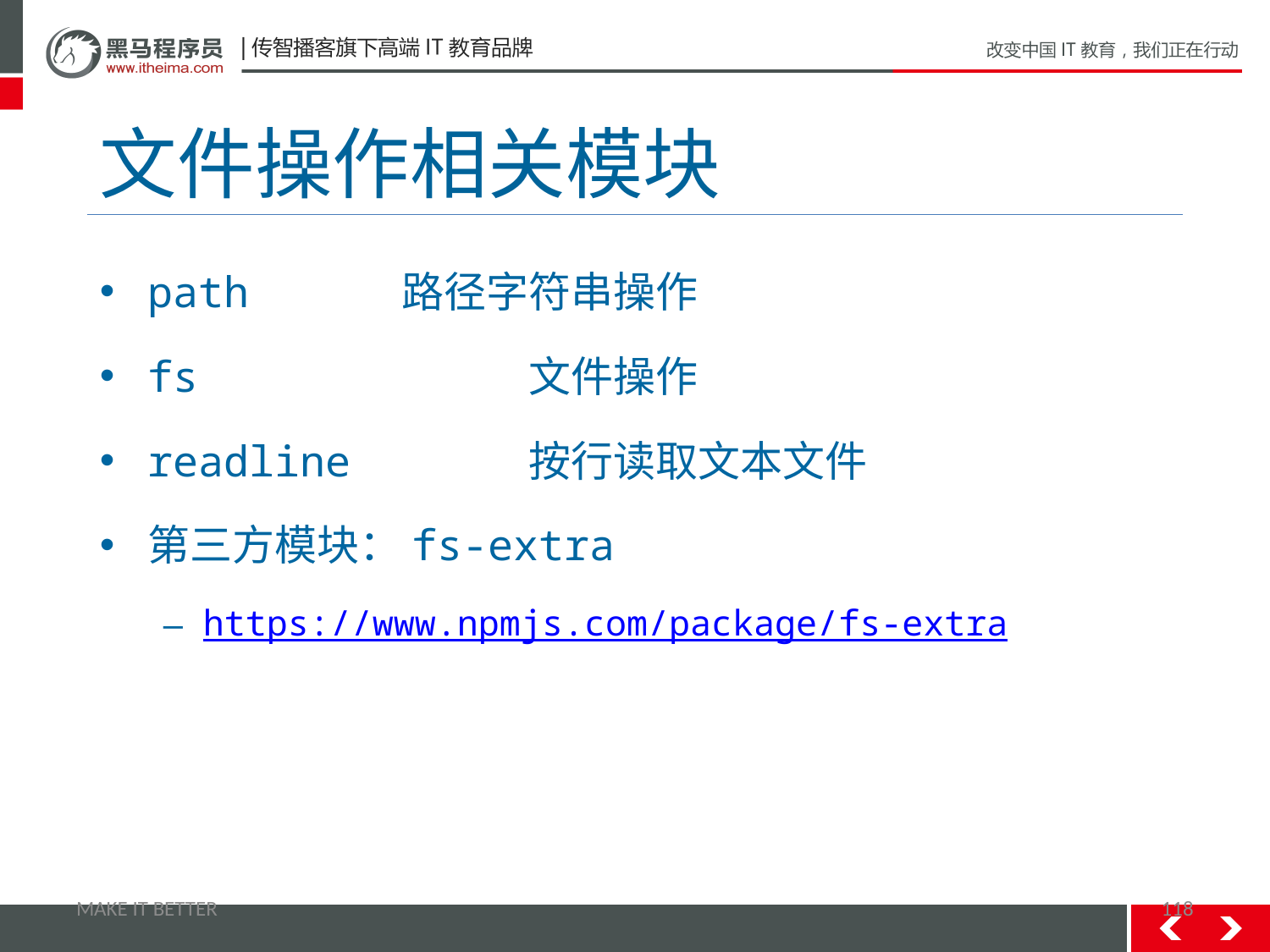

# 文件操作相关模块
path		路径字符串操作
fs			文件操作
readline		按行读取文本文件
第三方模块：fs-extra
https://www.npmjs.com/package/fs-extra
MAKE IT BETTER
118